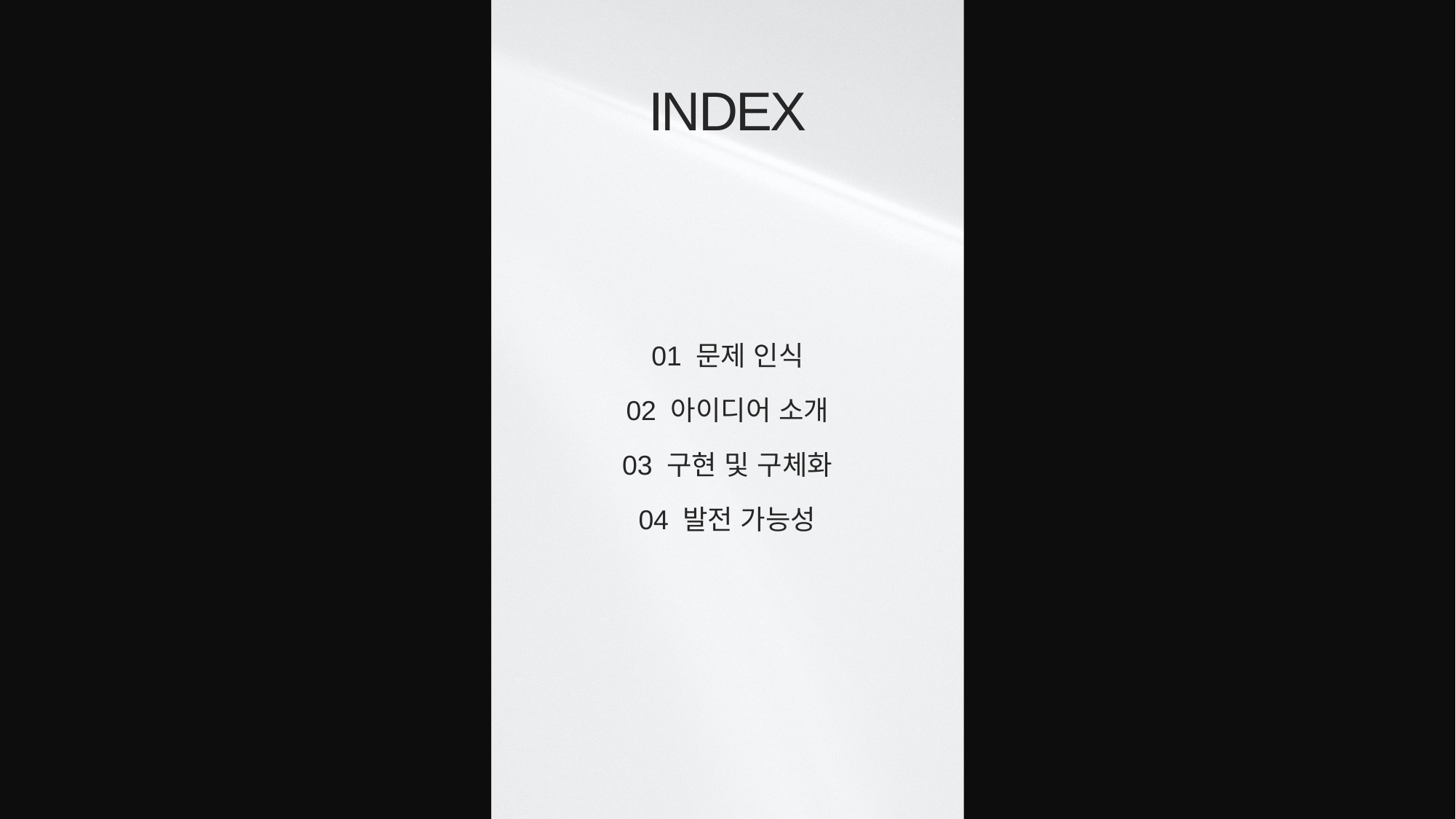

INDEX
01 문제 인식
02 아이디어 소개
03 구현 및 구체화
04 발전 가능성